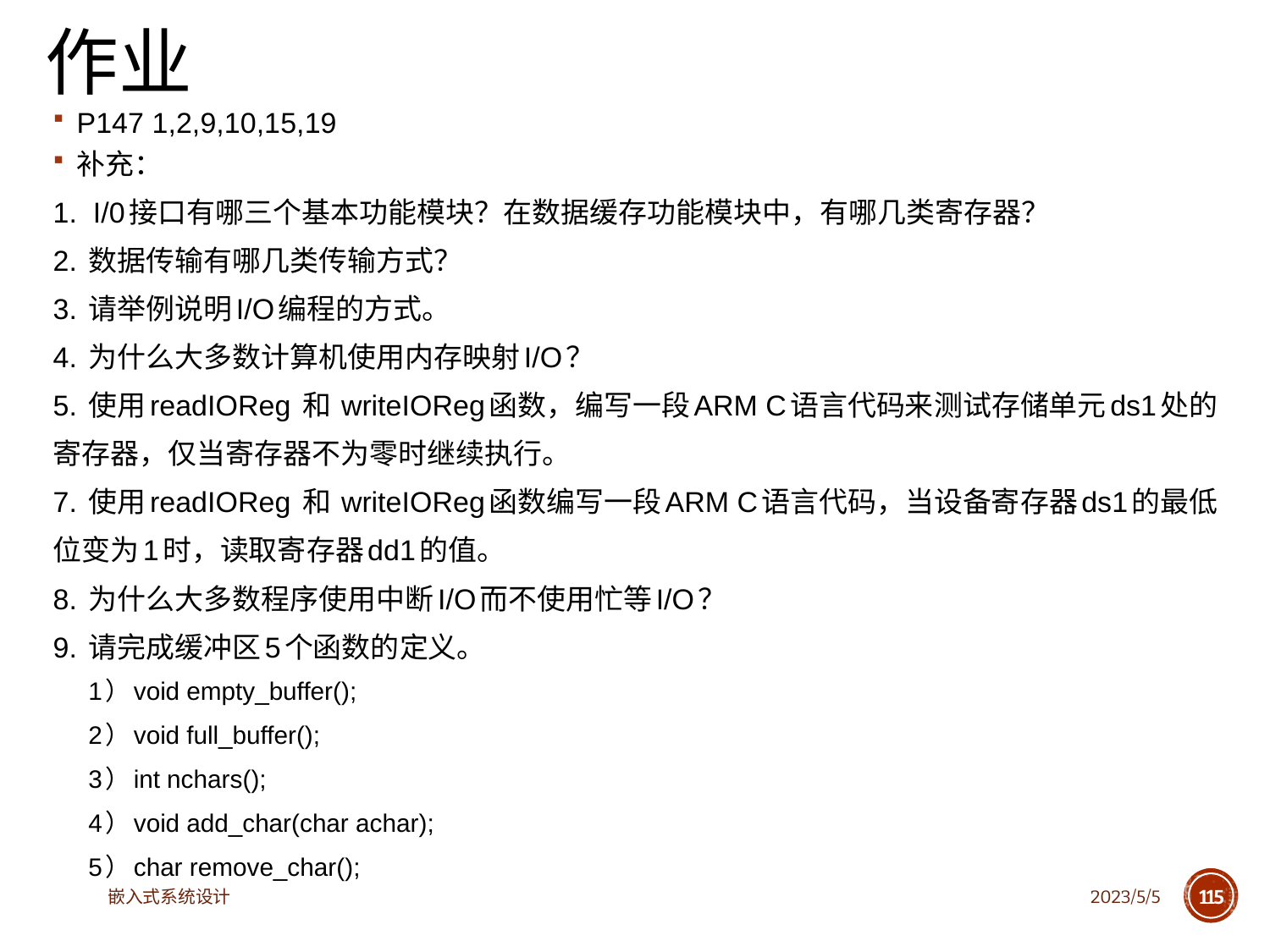

# 作业
P147 1,2,9,10,15,19
补充：
1.  I/0接口有哪三个基本功能模块？在数据缓存功能模块中，有哪几类寄存器？
2. 数据传输有哪几类传输方式？
3. 请举例说明I/O编程的方式。
4. 为什么大多数计算机使用内存映射I/O？
5. 使用readIOReg 和 writeIOReg函数，编写一段ARM C语言代码来测试存储单元ds1处的寄存器，仅当寄存器不为零时继续执行。
7. 使用readIOReg 和 writeIOReg函数编写一段ARM C语言代码，当设备寄存器ds1的最低位变为1时，读取寄存器dd1的值。
8. 为什么大多数程序使用中断I/O而不使用忙等I/O？
9. 请完成缓冲区5个函数的定义。
1）void empty_buffer();
2）void full_buffer();
3）int nchars();
4）void add_char(char achar);
5）char remove_char();
嵌入式系统设计
2023/5/5
115